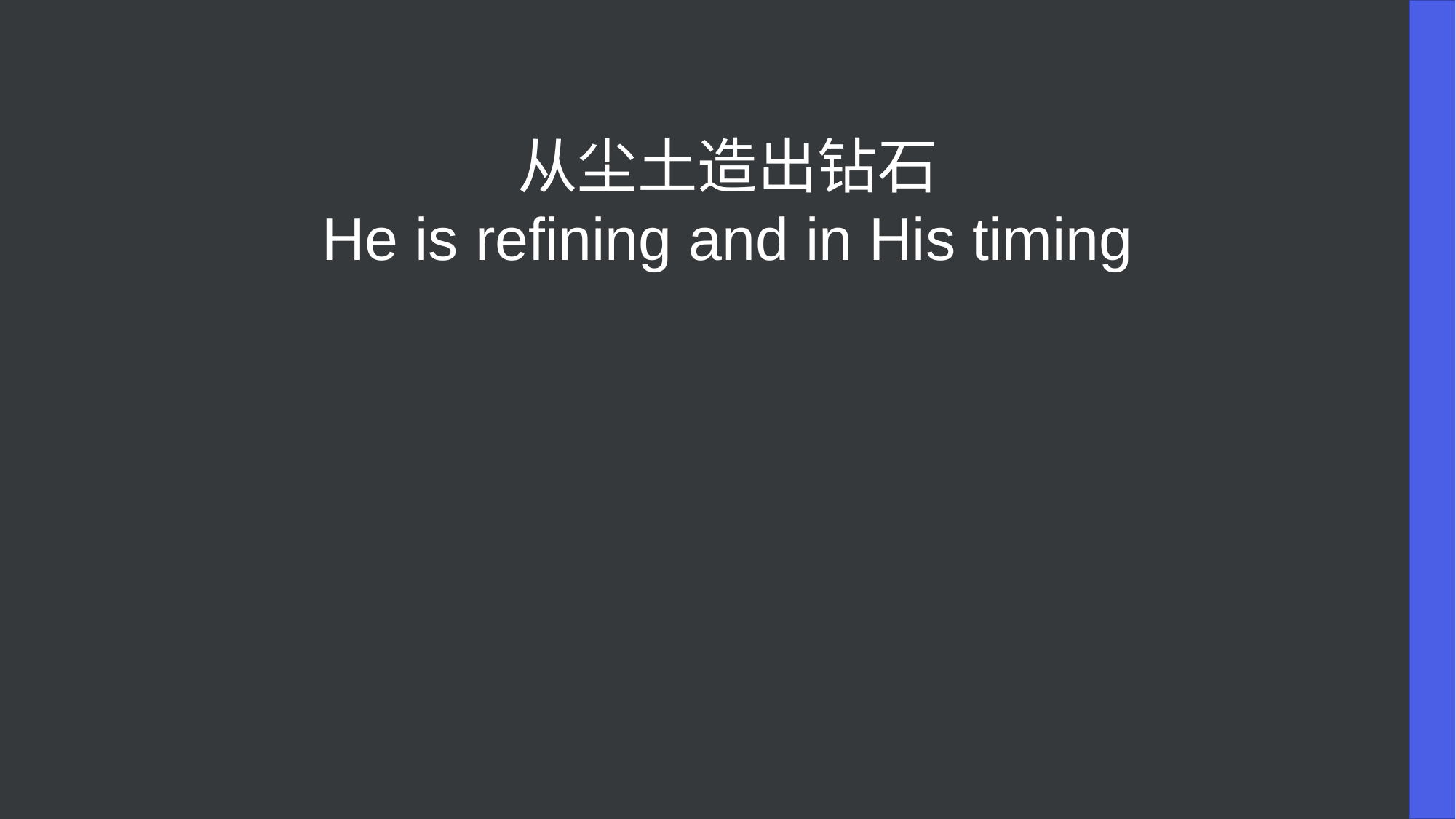

从尘土造出钻石
He is refining and in His timing